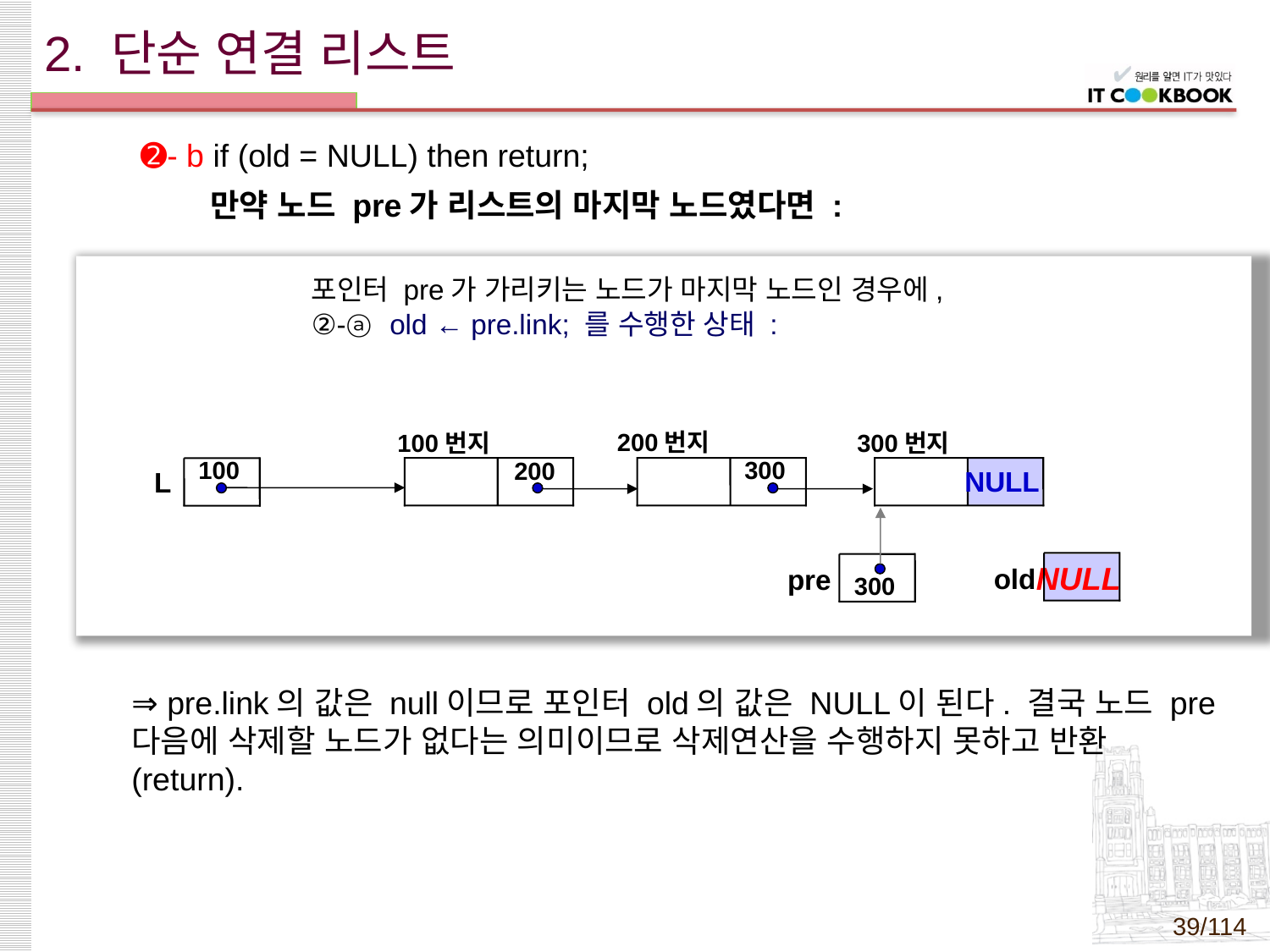

# 2. 단순 연결 리스트
 ➋- b if (old = NULL) then return;
        만약 노드 pre가 리스트의 마지막 노드였다면 :

⇒ pre.link의 값은 null이므로 포인터 old의 값은 null이 된다. 결국 노드 pre 다음에 삭제할 노드가 없다는 의미이므로 삭제연산을 수행하지 못하고 반환(return).

포인터 pre가 가리키는 노드가 마지막 노드인 경우에,
②-ⓐ  old ← pre.link; 를 수행한 상태 :
200번지

300

300번지

100번지

200

100

L

null

pre

300

old

null